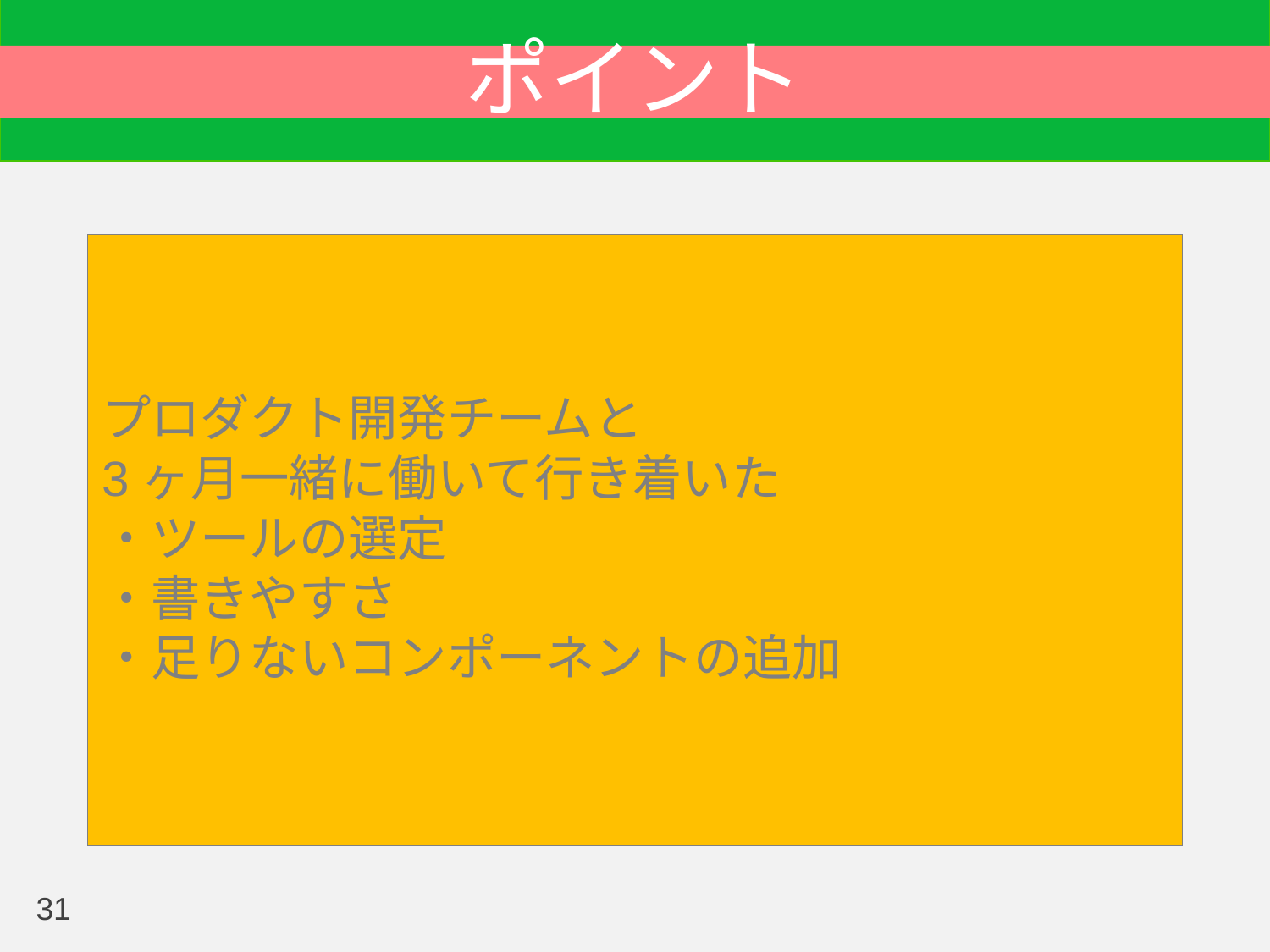

# ポイント
プロダクト開発チームと
3ヶ月一緒に働いて行き着いた
・ツールの選定
・書きやすさ
・足りないコンポーネントの追加
31